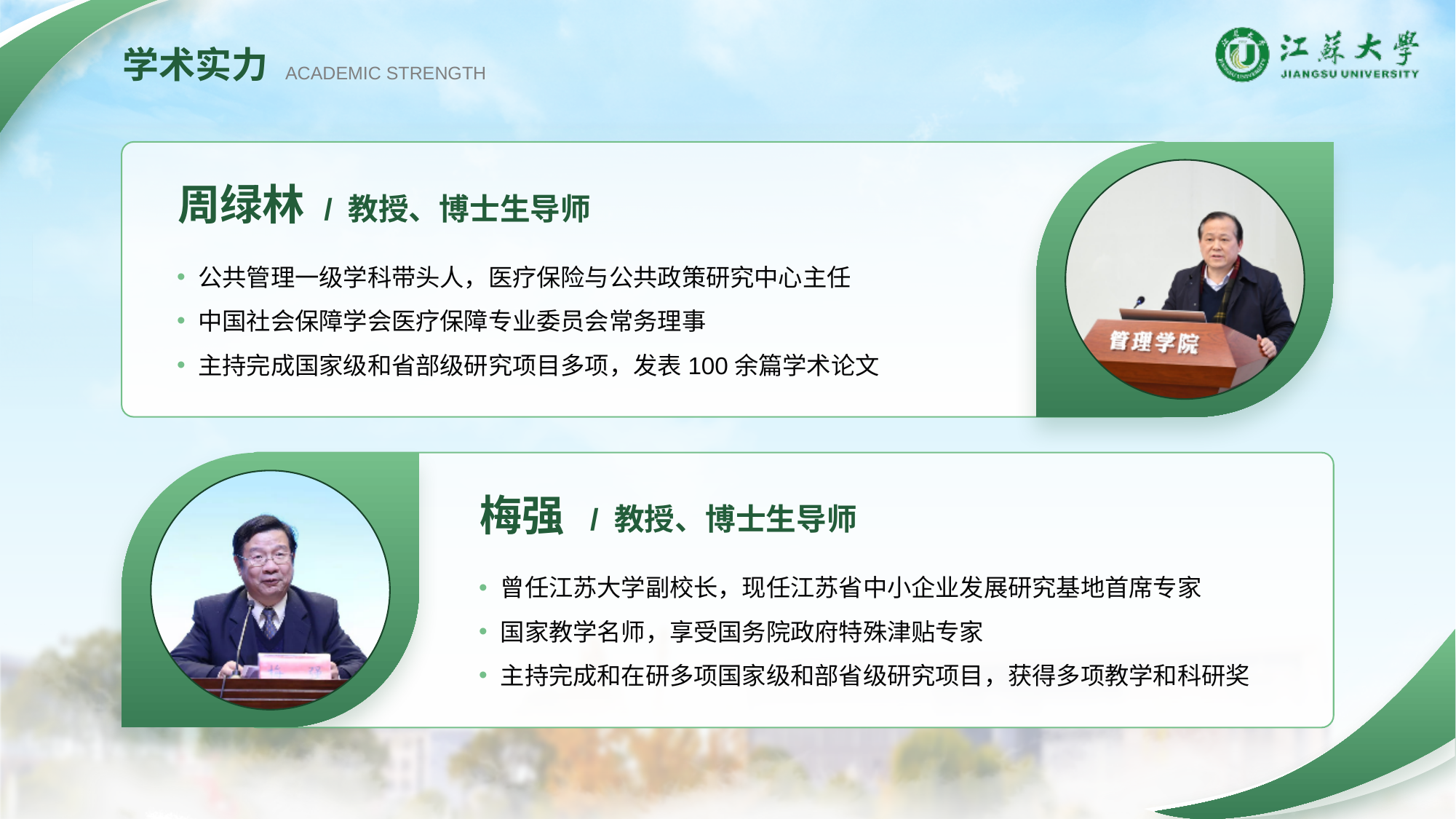

学术实力
ACADEMIC STRENGTH

周绿林
公共管理一级学科带头人，医疗保险与公共政策研究中心主任
中国社会保障学会医疗保障专业委员会常务理事
主持完成国家级和省部级研究项目多项，发表100余篇学术论文
/ 教授、博士生导师

梅强
曾任江苏大学副校长，现任江苏省中小企业发展研究基地首席专家
国家教学名师，享受国务院政府特殊津贴专家
主持完成和在研多项国家级和部省级研究项目，获得多项教学和科研奖
/ 教授、博士生导师